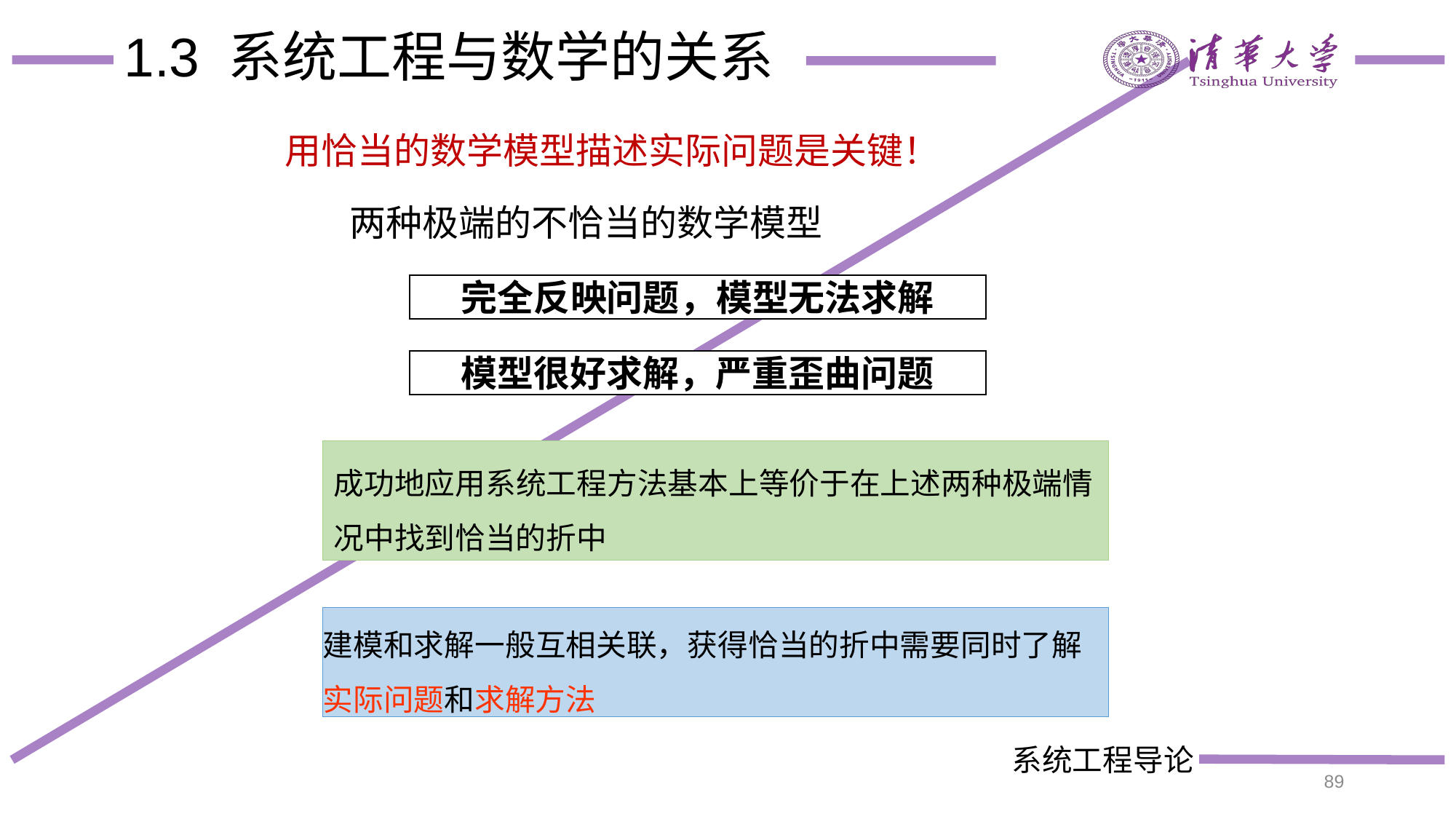

# 1.3 系统工程与数学的关系
用恰当的数学模型描述实际问题是关键！
两种极端的不恰当的数学模型
完全反映问题，模型无法求解
模型很好求解，严重歪曲问题
成功地应用系统工程方法基本上等价于在上述两种极端情况中找到恰当的折中
建模和求解一般互相关联，获得恰当的折中需要同时了解实际问题和求解方法
89